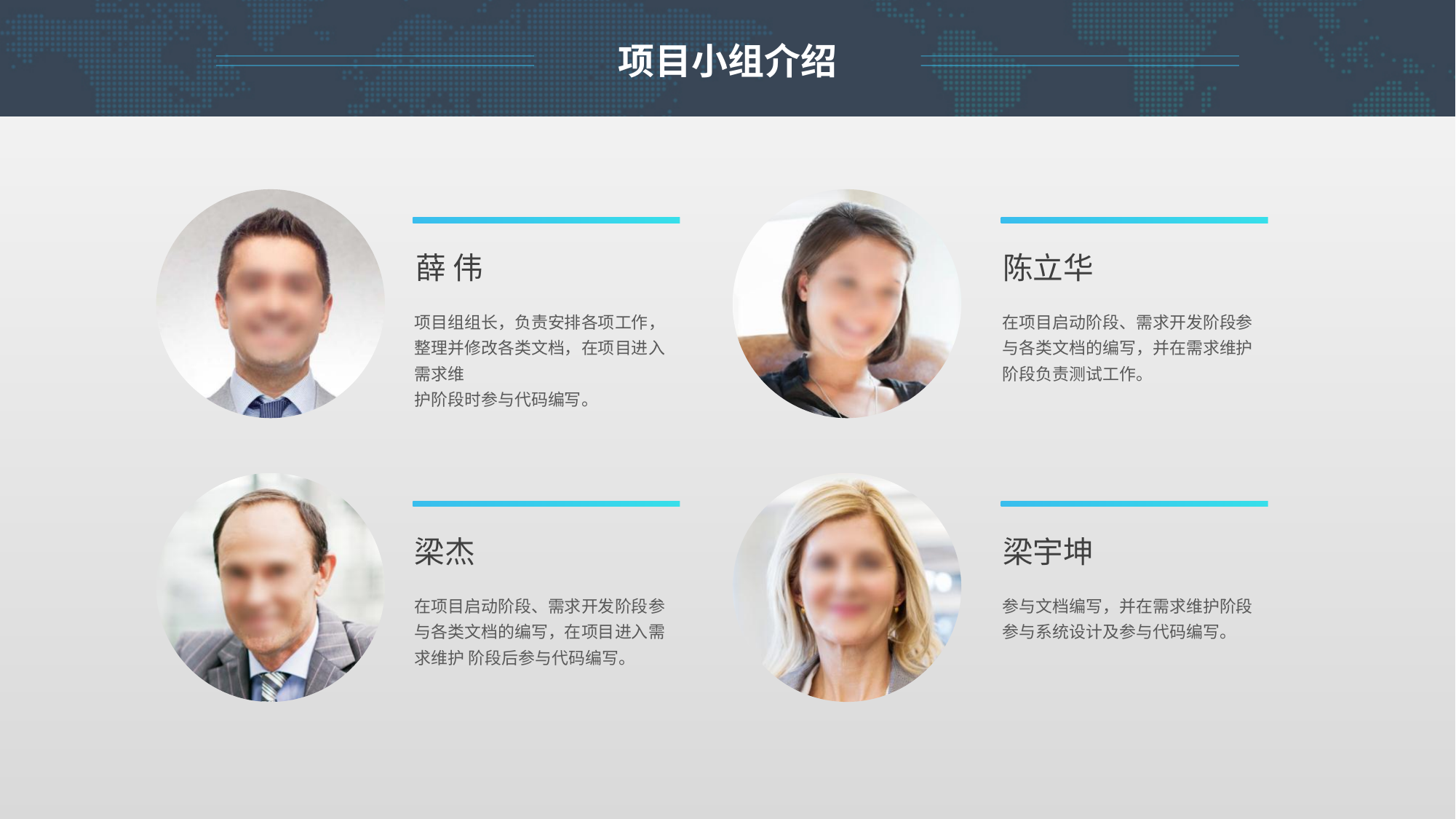

项目小组介绍

薛 伟
项目组组长，负责安排各项工作，整理并修改各类文档，在项目进入需求维
护阶段时参与代码编写。

陈立华
在项目启动阶段、需求开发阶段参与各类文档的编写，并在需求维护阶段负责测试工作。

梁杰
在项目启动阶段、需求开发阶段参与各类文档的编写，在项目进入需求维护 阶段后参与代码编写。

梁宇坤
参与文档编写，并在需求维护阶段参与系统设计及参与代码编写。